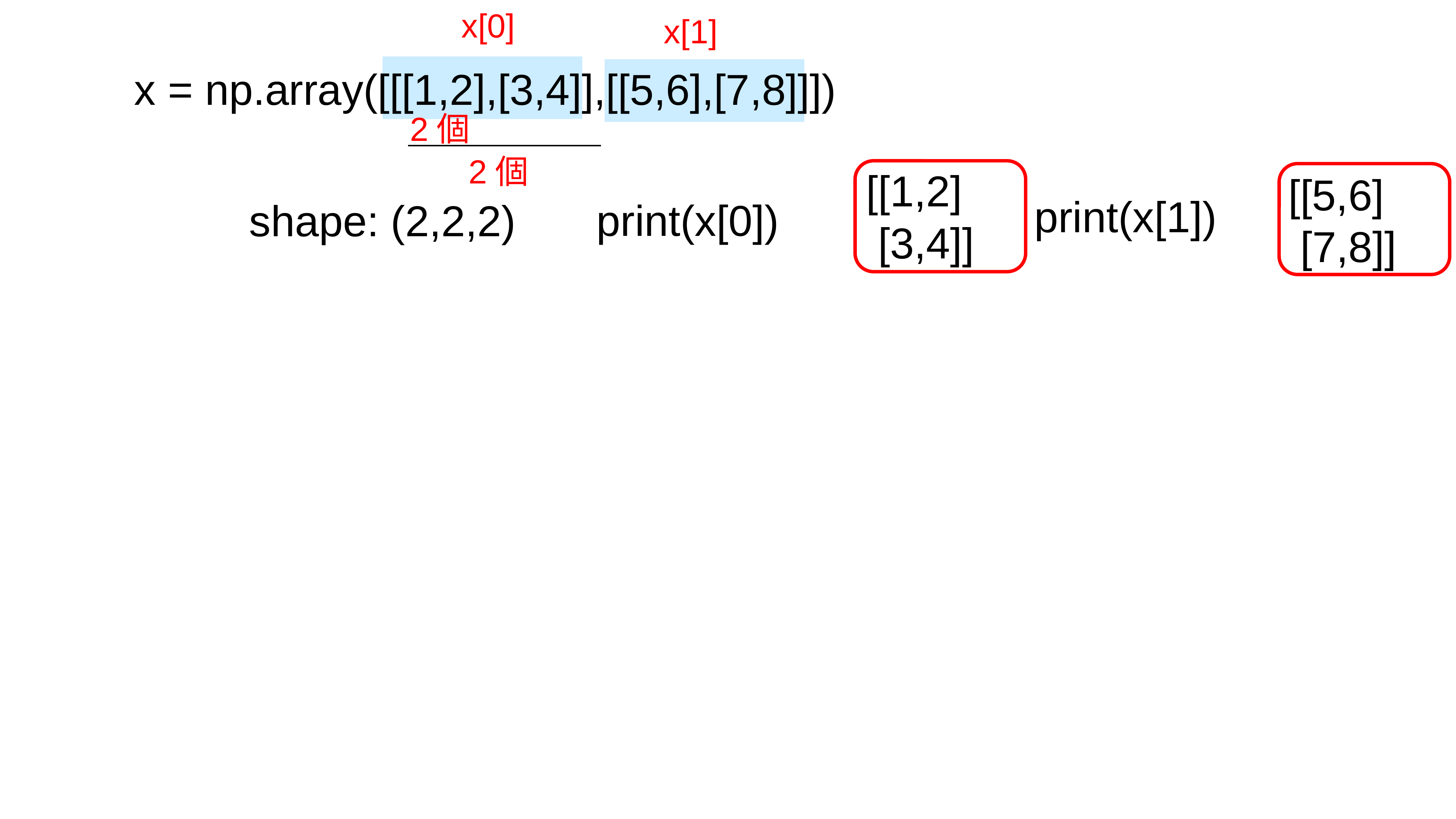

x[0]
x[1]

x = np.array([[[1,2],[3,4]],[[5,6],[7,8]]])

2個
2個
[[1,2]
 [3,4]]

[[5,6]
 [7,8]]
print(x[1])
print(x[0])
shape: (2,2,2)